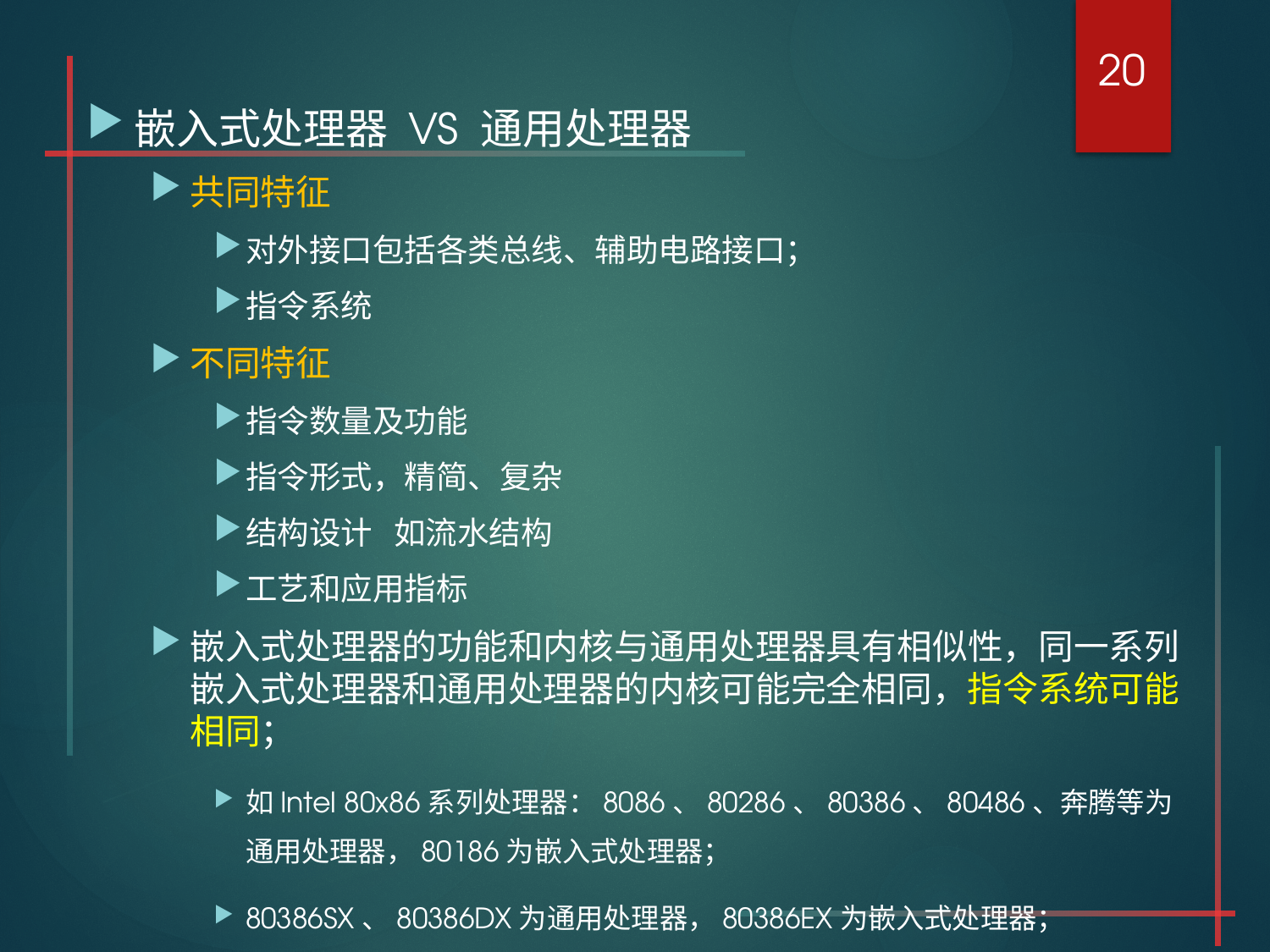

20
嵌入式处理器 VS 通用处理器
共同特征
对外接口包括各类总线、辅助电路接口；
指令系统
不同特征
指令数量及功能
指令形式，精简、复杂
结构设计   如流水结构
工艺和应用指标
嵌入式处理器的功能和内核与通用处理器具有相似性，同一系列嵌入式处理器和通用处理器的内核可能完全相同，指令系统可能相同；
如Intel 80x86系列处理器：8086、80286、80386、80486、奔腾等为通用处理器，80186为嵌入式处理器；
80386SX、80386DX为通用处理器，80386EX为嵌入式处理器；
差异：嵌入式处理器可能采用不同的架构，且集成大量的I/O模块和存储器，构建嵌入式系统时不再需要外接这些模块，功耗较低。